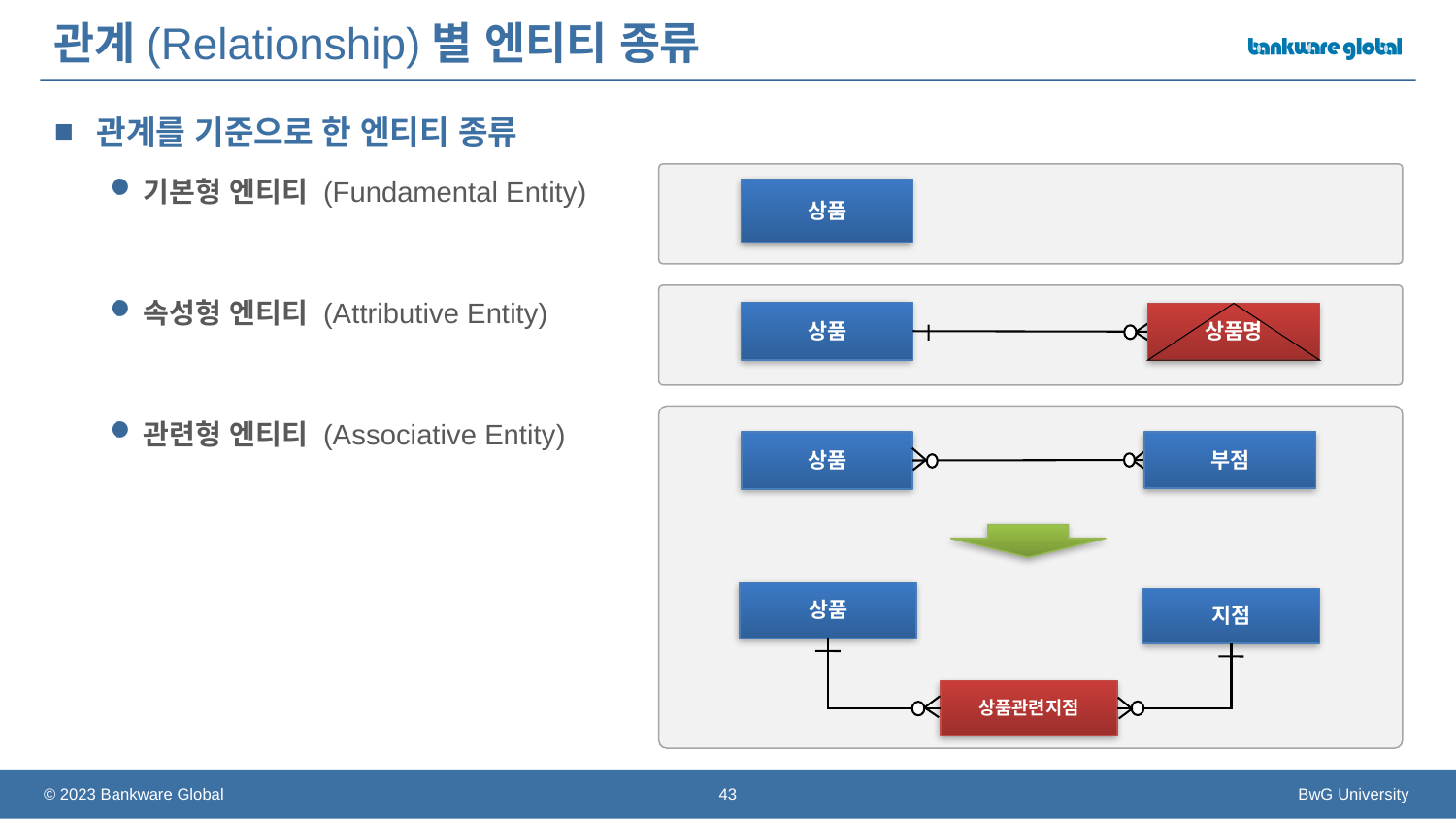

# 관계(Relationship)별 엔티티 종류
관계를 기준으로 한 엔티티 종류
기본형 엔티티 (Fundamental Entity)
속성형 엔티티 (Attributive Entity)
관련형 엔티티 (Associative Entity)

상품

상품
상품명

상품
부점

상품
지점

상품관련지점

43